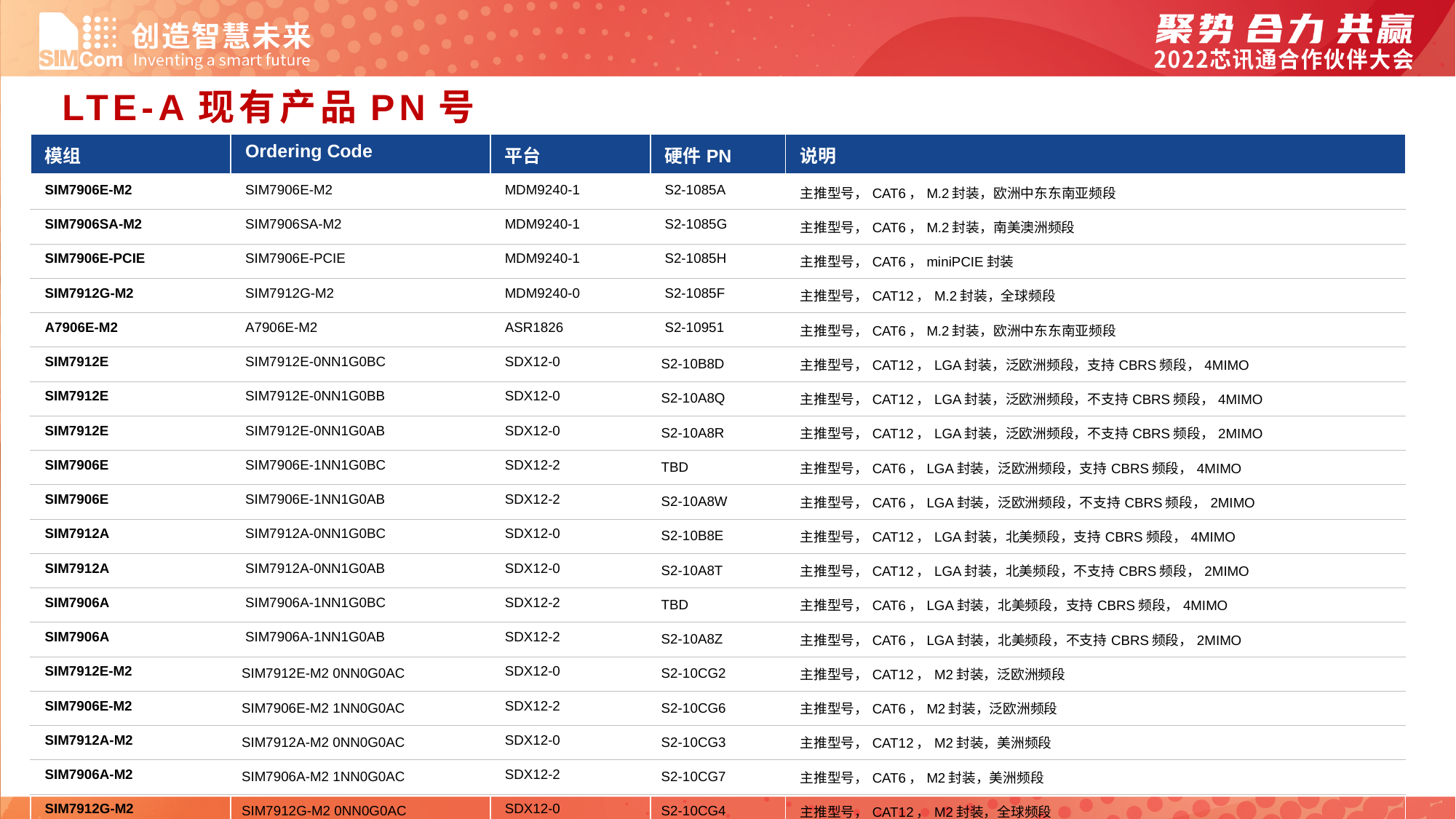

# LTE-A现有产品PN号
| 模组 | Ordering Code | 平台 | 硬件PN | 说明 |
| --- | --- | --- | --- | --- |
| SIM7906E-M2 | SIM7906E-M2 | MDM9240-1 | S2-1085A | 主推型号，CAT6，M.2封装，欧洲中东东南亚频段 |
| SIM7906SA-M2 | SIM7906SA-M2 | MDM9240-1 | S2-1085G | 主推型号，CAT6，M.2封装，南美澳洲频段 |
| SIM7906E-PCIE | SIM7906E-PCIE | MDM9240-1 | S2-1085H | 主推型号，CAT6，miniPCIE封装 |
| SIM7912G-M2 | SIM7912G-M2 | MDM9240-0 | S2-1085F | 主推型号，CAT12，M.2封装，全球频段 |
| A7906E-M2 | A7906E-M2 | ASR1826 | S2-10951 | 主推型号，CAT6，M.2封装，欧洲中东东南亚频段 |
| SIM7912E | SIM7912E-0NN1G0BC | SDX12-0 | S2-10B8D | 主推型号，CAT12，LGA封装，泛欧洲频段，支持CBRS频段，4MIMO |
| SIM7912E | SIM7912E-0NN1G0BB | SDX12-0 | S2-10A8Q | 主推型号，CAT12，LGA封装，泛欧洲频段，不支持CBRS频段，4MIMO |
| SIM7912E | SIM7912E-0NN1G0AB | SDX12-0 | S2-10A8R | 主推型号，CAT12，LGA封装，泛欧洲频段，不支持CBRS频段，2MIMO |
| SIM7906E | SIM7906E-1NN1G0BC | SDX12-2 | TBD | 主推型号，CAT6，LGA封装，泛欧洲频段，支持CBRS频段，4MIMO |
| SIM7906E | SIM7906E-1NN1G0AB | SDX12-2 | S2-10A8W | 主推型号，CAT6，LGA封装，泛欧洲频段，不支持CBRS频段，2MIMO |
| SIM7912A | SIM7912A-0NN1G0BC | SDX12-0 | S2-10B8E | 主推型号，CAT12，LGA封装，北美频段，支持CBRS频段，4MIMO |
| SIM7912A | SIM7912A-0NN1G0AB | SDX12-0 | S2-10A8T | 主推型号，CAT12，LGA封装，北美频段，不支持CBRS频段，2MIMO |
| SIM7906A | SIM7906A-1NN1G0BC | SDX12-2 | TBD | 主推型号，CAT6，LGA封装，北美频段，支持CBRS频段，4MIMO |
| SIM7906A | SIM7906A-1NN1G0AB | SDX12-2 | S2-10A8Z | 主推型号，CAT6，LGA封装，北美频段，不支持CBRS频段，2MIMO |
| SIM7912E-M2 | SIM7912E-M2 0NN0G0AC | SDX12-0 | S2-10CG2 | 主推型号，CAT12，M2封装，泛欧洲频段 |
| SIM7906E-M2 | SIM7906E-M2 1NN0G0AC | SDX12-2 | S2-10CG6 | 主推型号，CAT6，M2封装，泛欧洲频段 |
| SIM7912A-M2 | SIM7912A-M2 0NN0G0AC | SDX12-0 | S2-10CG3 | 主推型号，CAT12，M2封装，美洲频段 |
| SIM7906A-M2 | SIM7906A-M2 1NN0G0AC | SDX12-2 | S2-10CG7 | 主推型号，CAT6，M2封装，美洲频段 |
| SIM7912G-M2 | SIM7912G-M2 0NN0G0AC | SDX12-0 | S2-10CG4 | 主推型号，CAT12，M2封装，全球频段 |
| SIM7906G-M2 | SIM7906G-M2 1NN0G0AC | SDX12-2 | S2-10CGC | 主推型号，CAT6，M2封装，全球频段 |